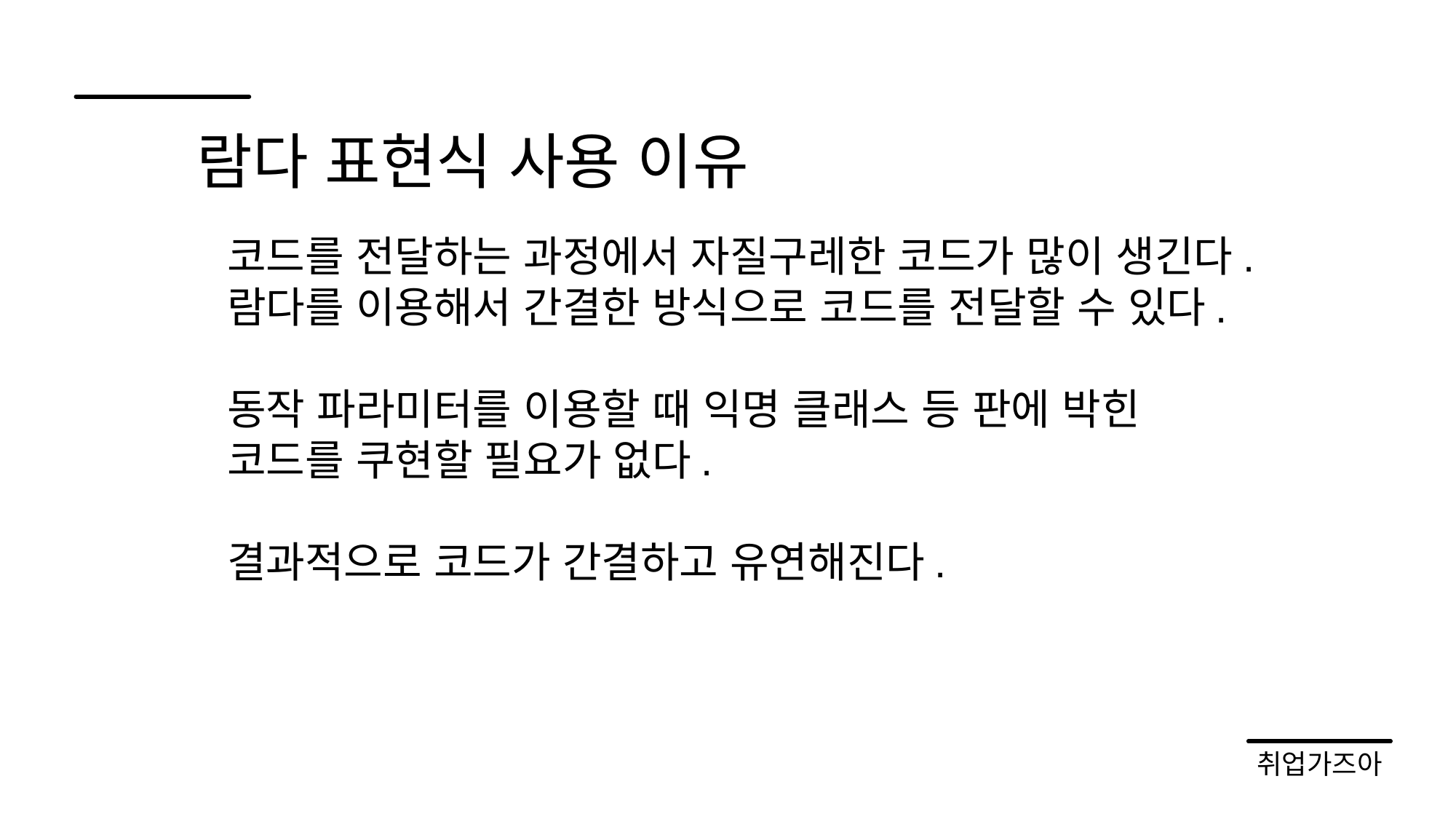

람다 표현식 사용 이유
코드를 전달하는 과정에서 자질구레한 코드가 많이 생긴다. 람다를 이용해서 간결한 방식으로 코드를 전달할 수 있다.

동작 파라미터를 이용할 때 익명 클래스 등 판에 박힌 코드를 쿠현할 필요가 없다.

결과적으로 코드가 간결하고 유연해진다.

취업가즈아